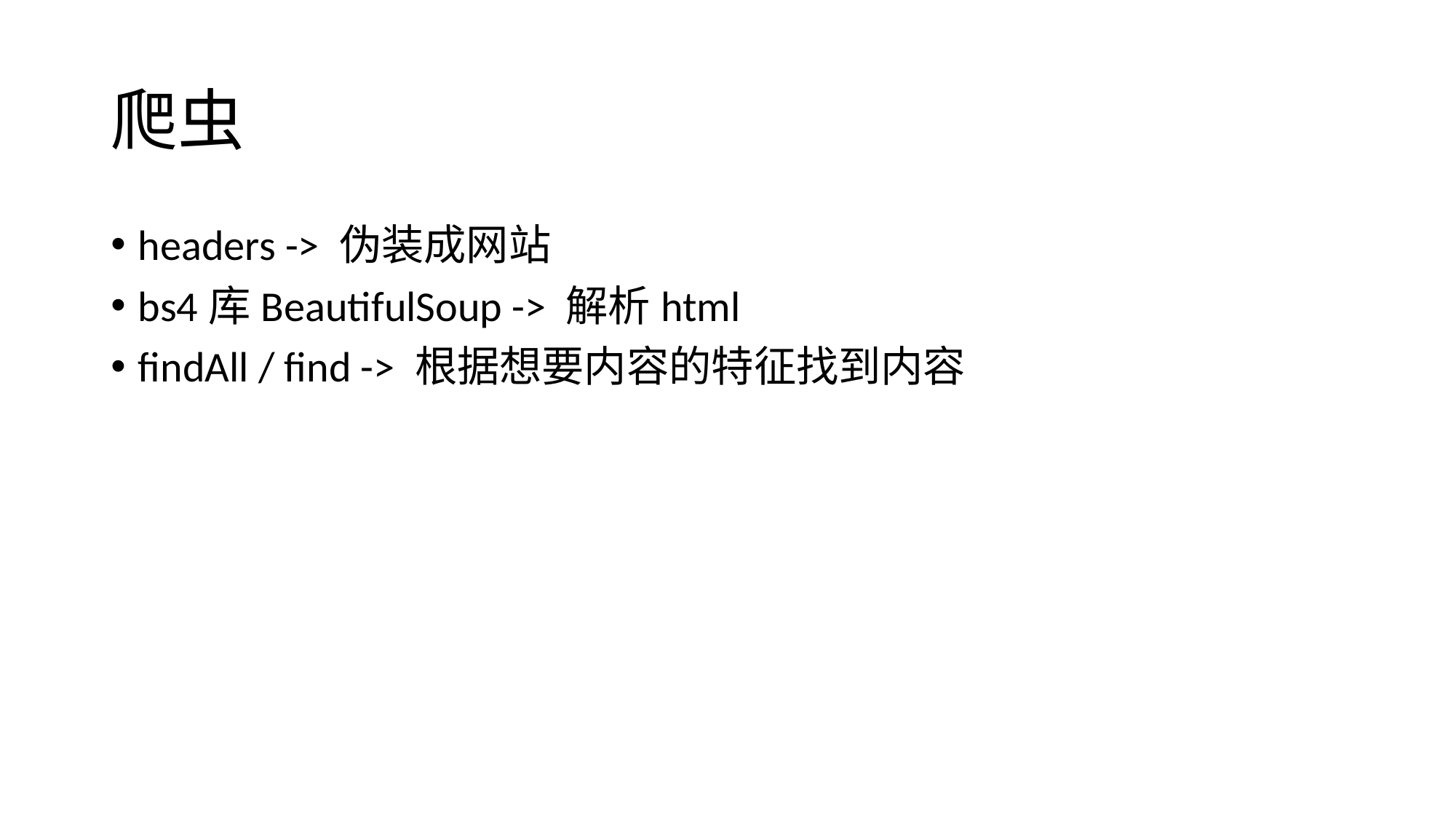

# 爬虫
headers -> 伪装成网站
bs4库BeautifulSoup -> 解析html
findAll / find -> 根据想要内容的特征找到内容